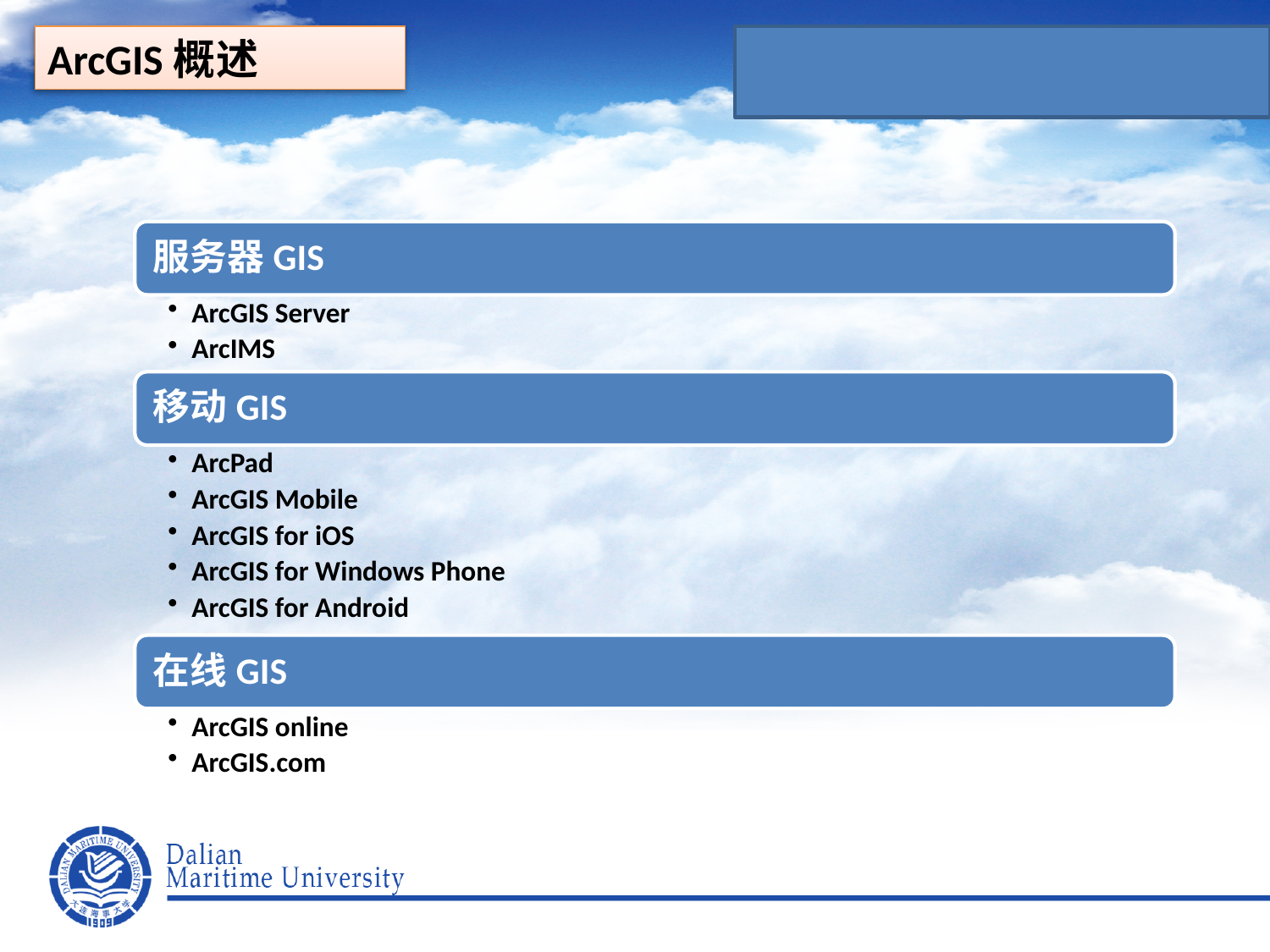

ArcGIS概述
服务器GIS
ArcGIS Server
ArcIMS
移动GIS
ArcPad
ArcGIS Mobile
ArcGIS for iOS
ArcGIS for Windows Phone
ArcGIS for Android
在线GIS
ArcGIS online
ArcGIS.com